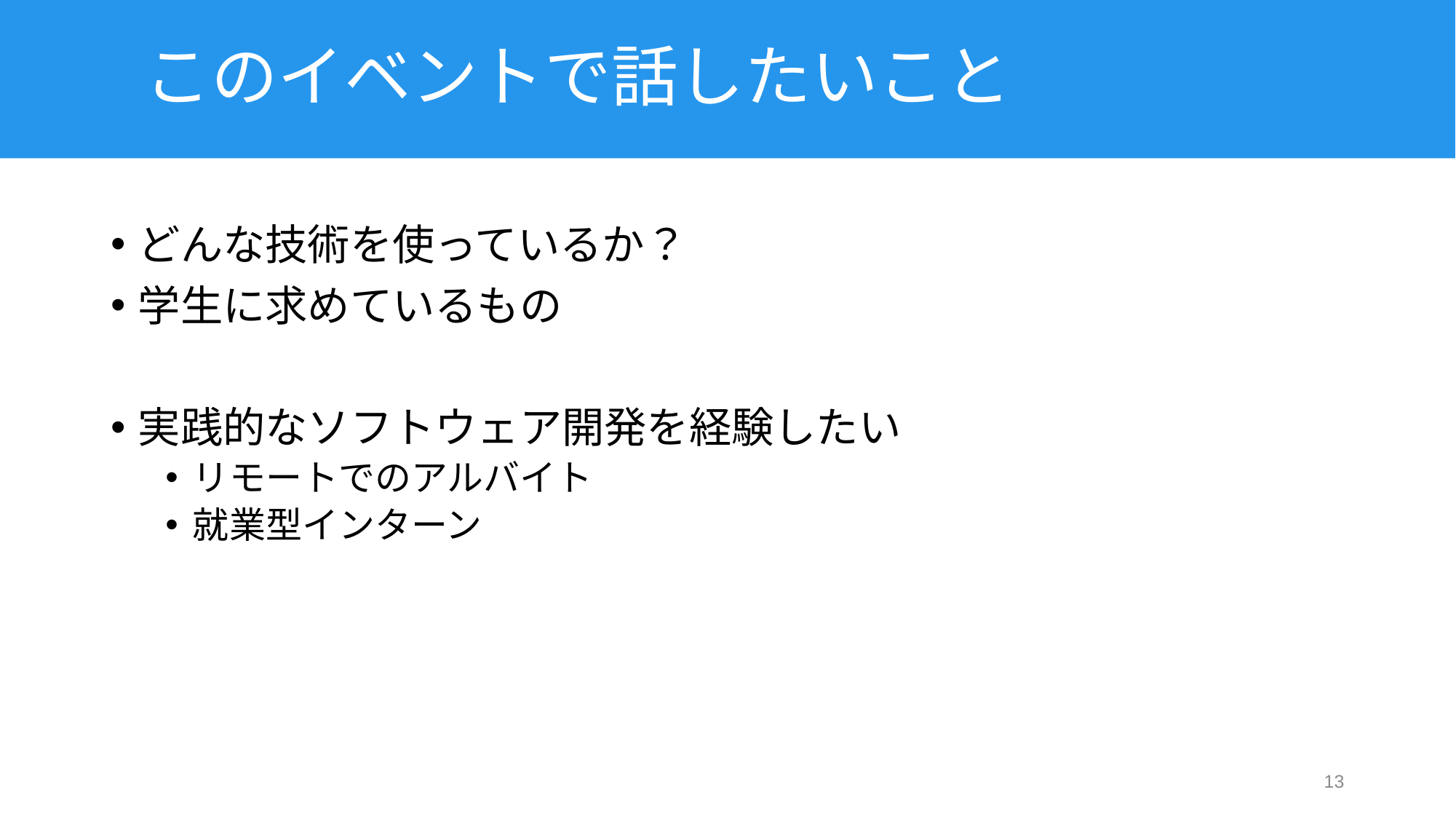

# このイベントで話したいこと
どんな技術を使っているか？
学生に求めているもの

実践的なソフトウェア開発を経験したい
リモートでのアルバイト
就業型インターン

13